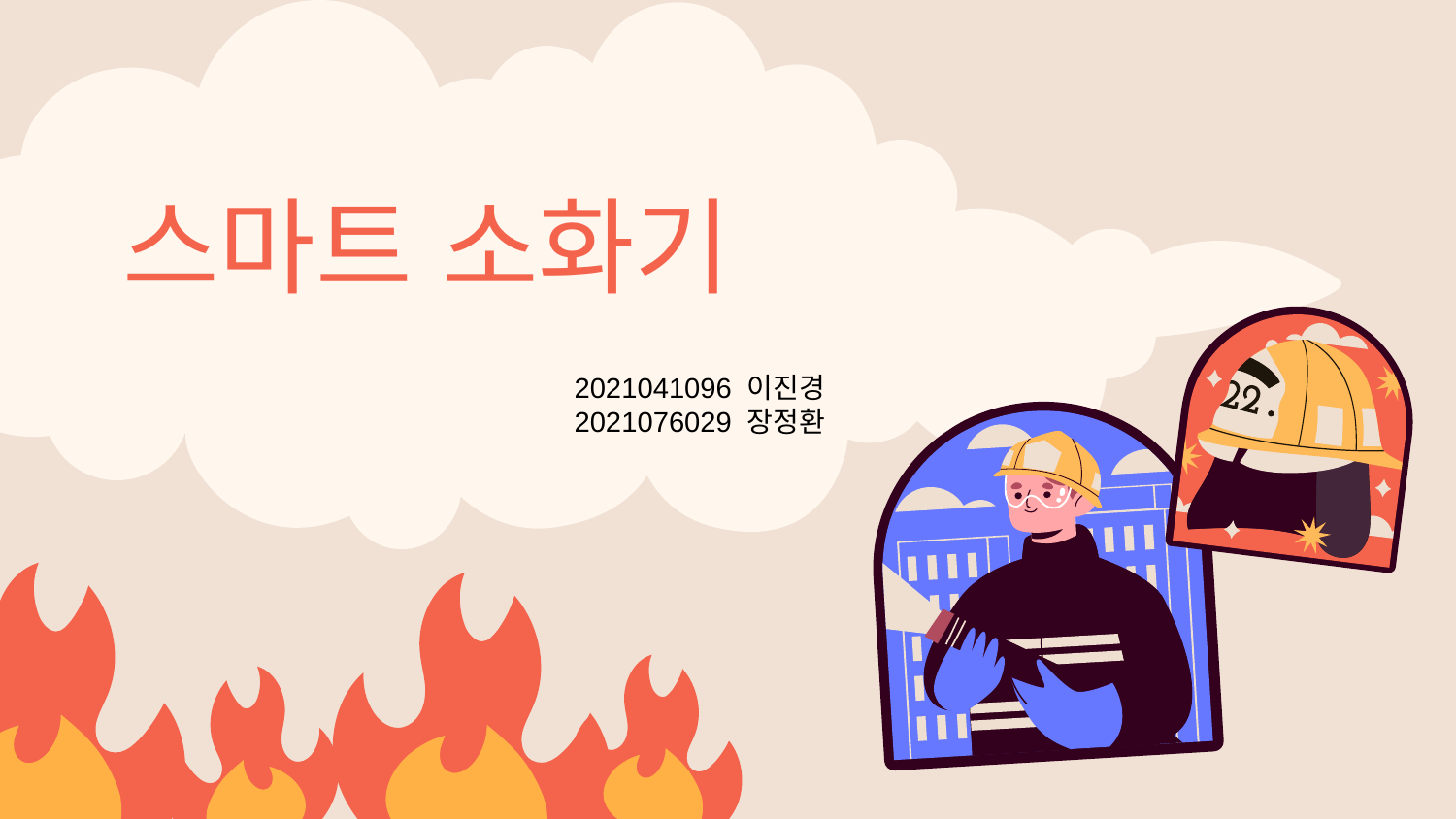

# 스마트 소화기

2021041096 이진경
2021076029 장정환